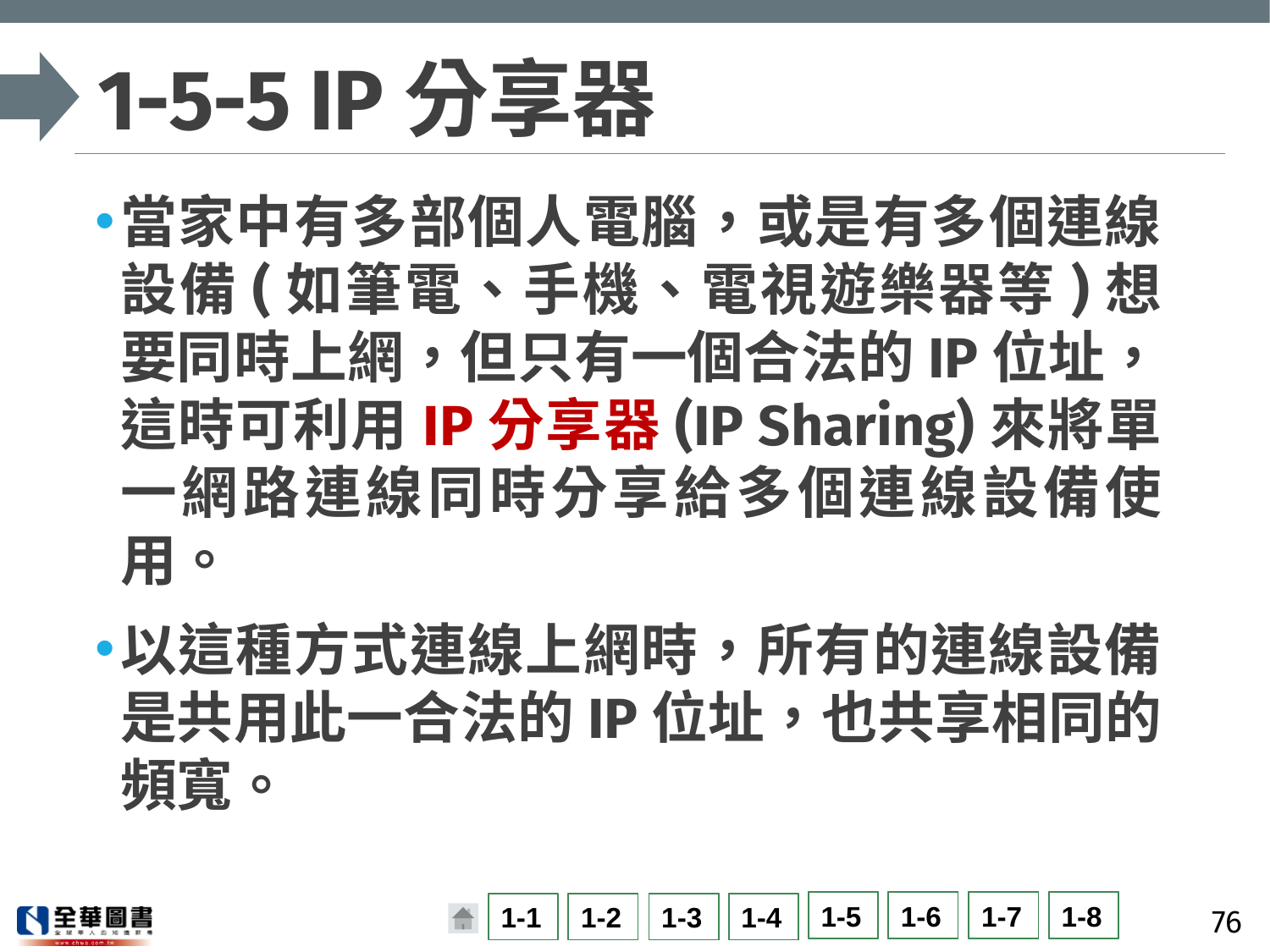

# 1-5-5 IP分享器
當家中有多部個人電腦，或是有多個連線設備(如筆電、手機、電視遊樂器等)想要同時上網，但只有一個合法的IP位址，這時可利用IP分享器(IP Sharing)來將單一網路連線同時分享給多個連線設備使用。
以這種方式連線上網時，所有的連線設備是共用此一合法的IP位址，也共享相同的頻寬。

76